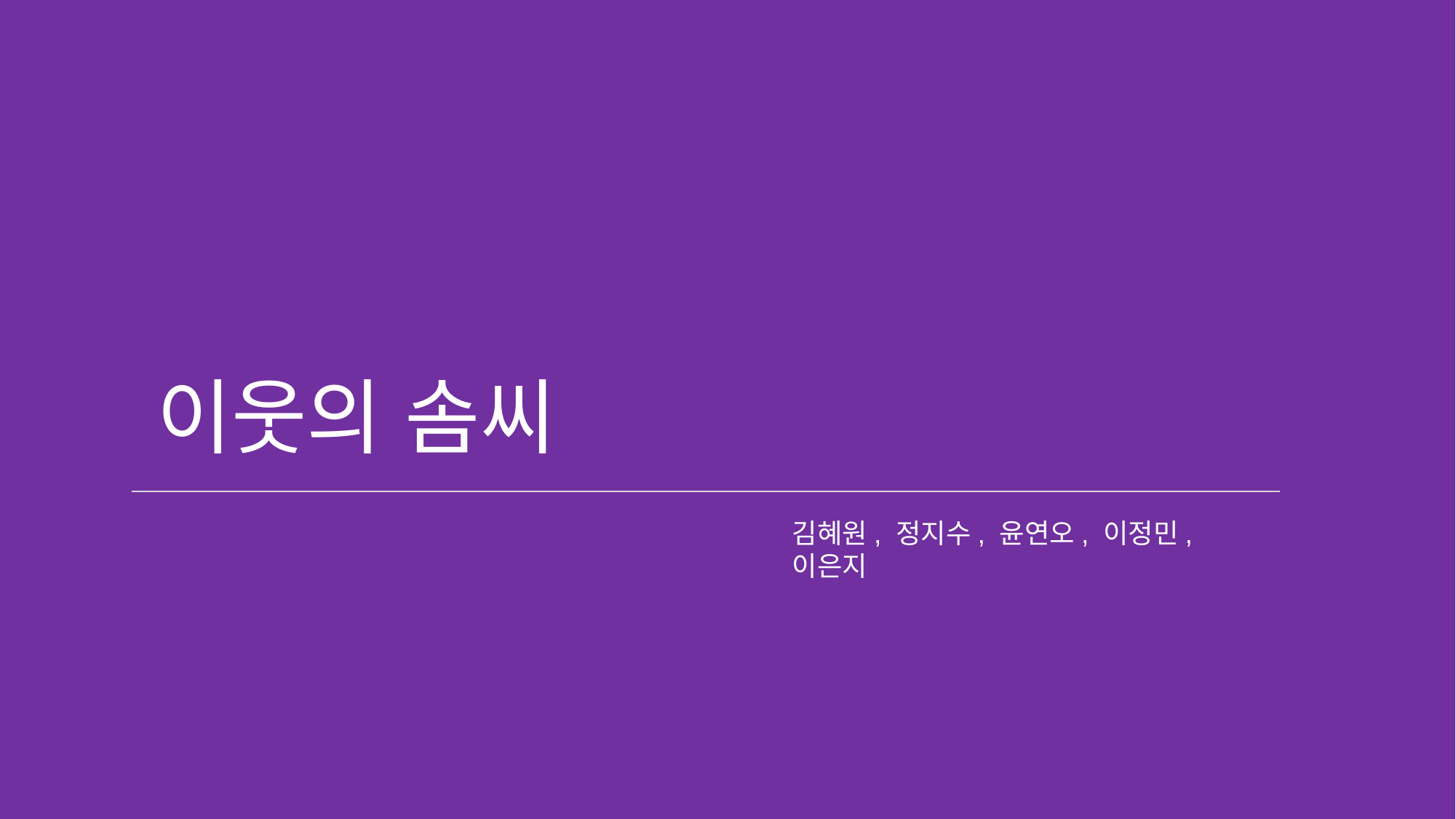

이웃의 솜씨
김혜원, 정지수, 윤연오, 이정민, 이은지